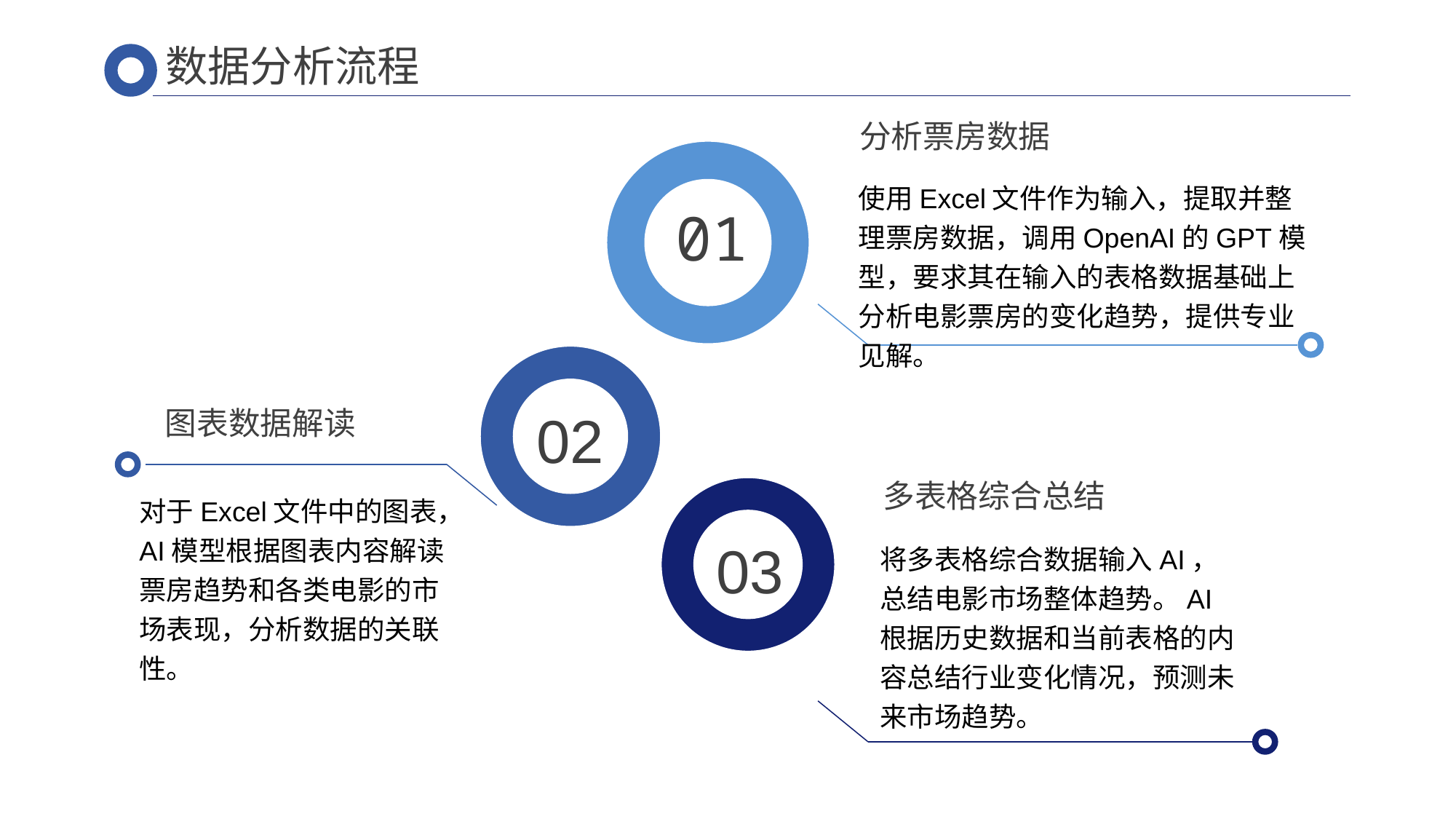

数据分析流程

分析票房数据

使用Excel文件作为输入，提取并整理票房数据，调用OpenAI的GPT模型，要求其在输入的表格数据基础上分析电影票房的变化趋势，提供专业见解。

01

图表数据解读
02

多表格综合总结

对于Excel文件中的图表，AI模型根据图表内容解读票房趋势和各类电影的市场表现，分析数据的关联性。

03
将多表格综合数据输入AI，总结电影市场整体趋势。AI根据历史数据和当前表格的内容总结行业变化情况，预测未来市场趋势。